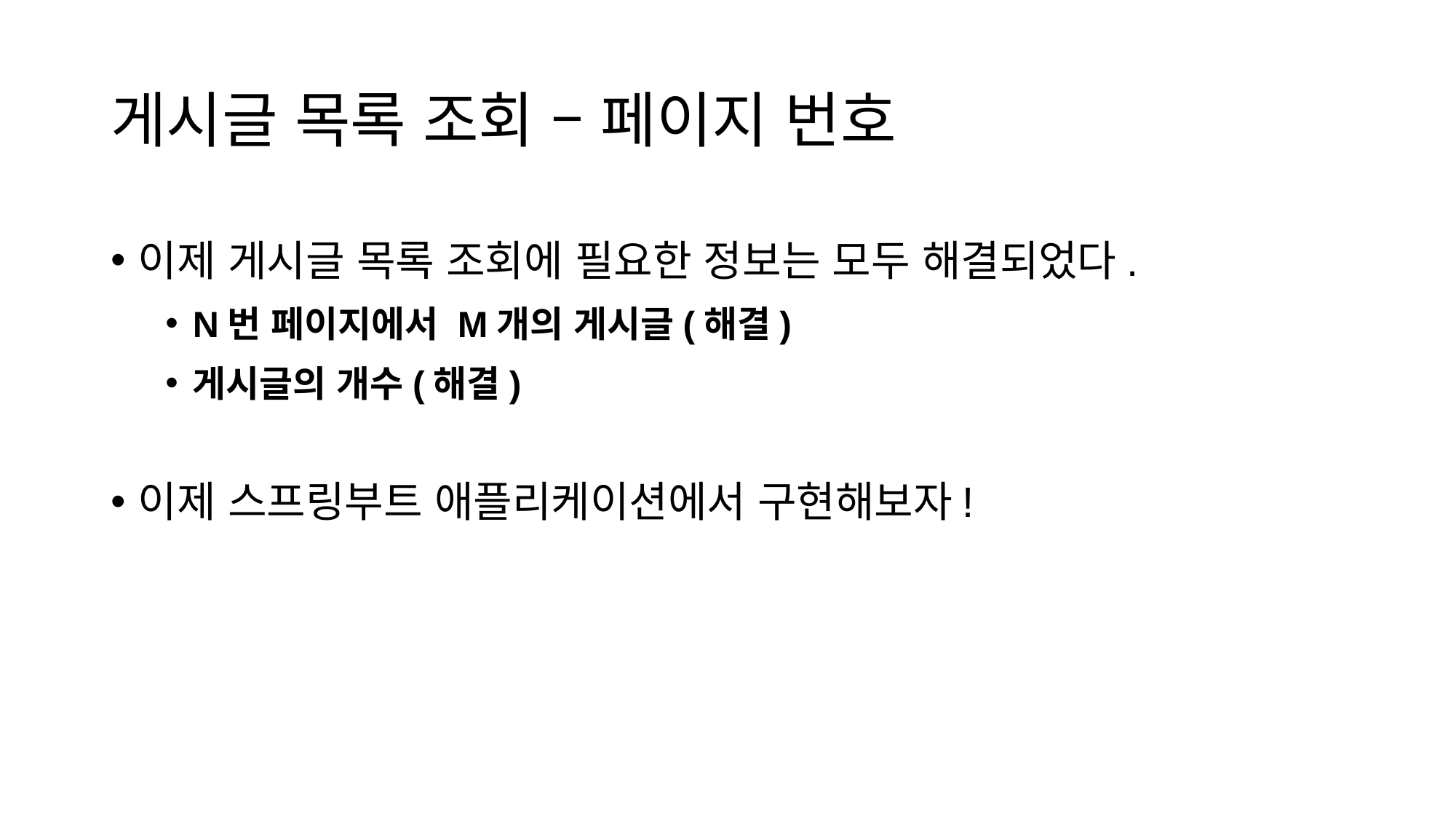

# 게시글 목록 조회 – 페이지 번호
이제 게시글 목록 조회에 필요한 정보는 모두 해결되었다.
N번 페이지에서 M개의 게시글(해결)
게시글의 개수(해결)

이제 스프링부트 애플리케이션에서 구현해보자!